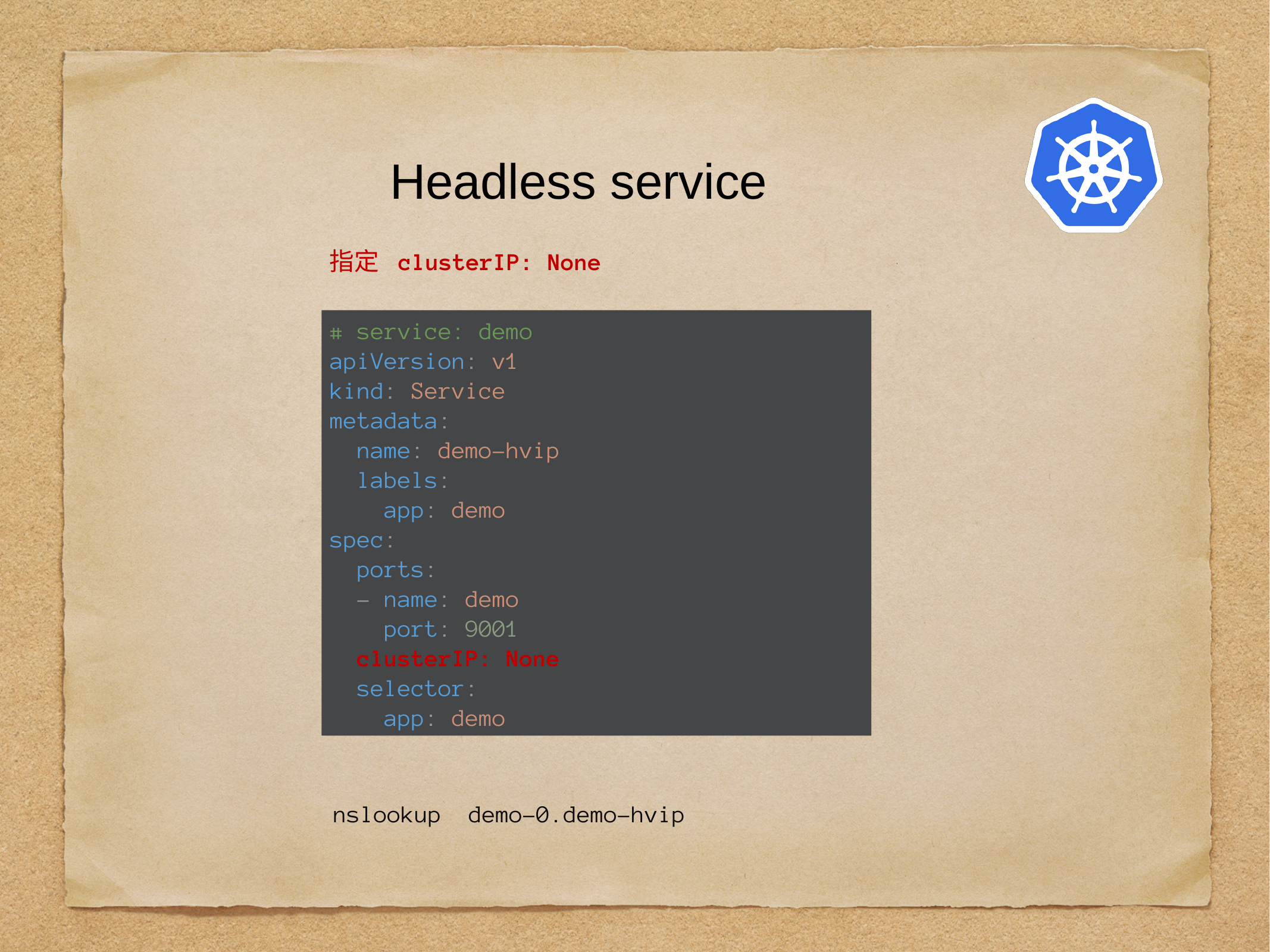

# Headless service
指定 clusterIP: None
# service: demo
apiVersion: v1
kind: Service
metadata:
  name: demo-hvip
  labels:
    app: demo
spec:
  ports:
  - name: demo
    port: 9001
  clusterIP: None
  selector:
    app: demo
nslookup  demo-0.demo-hvip